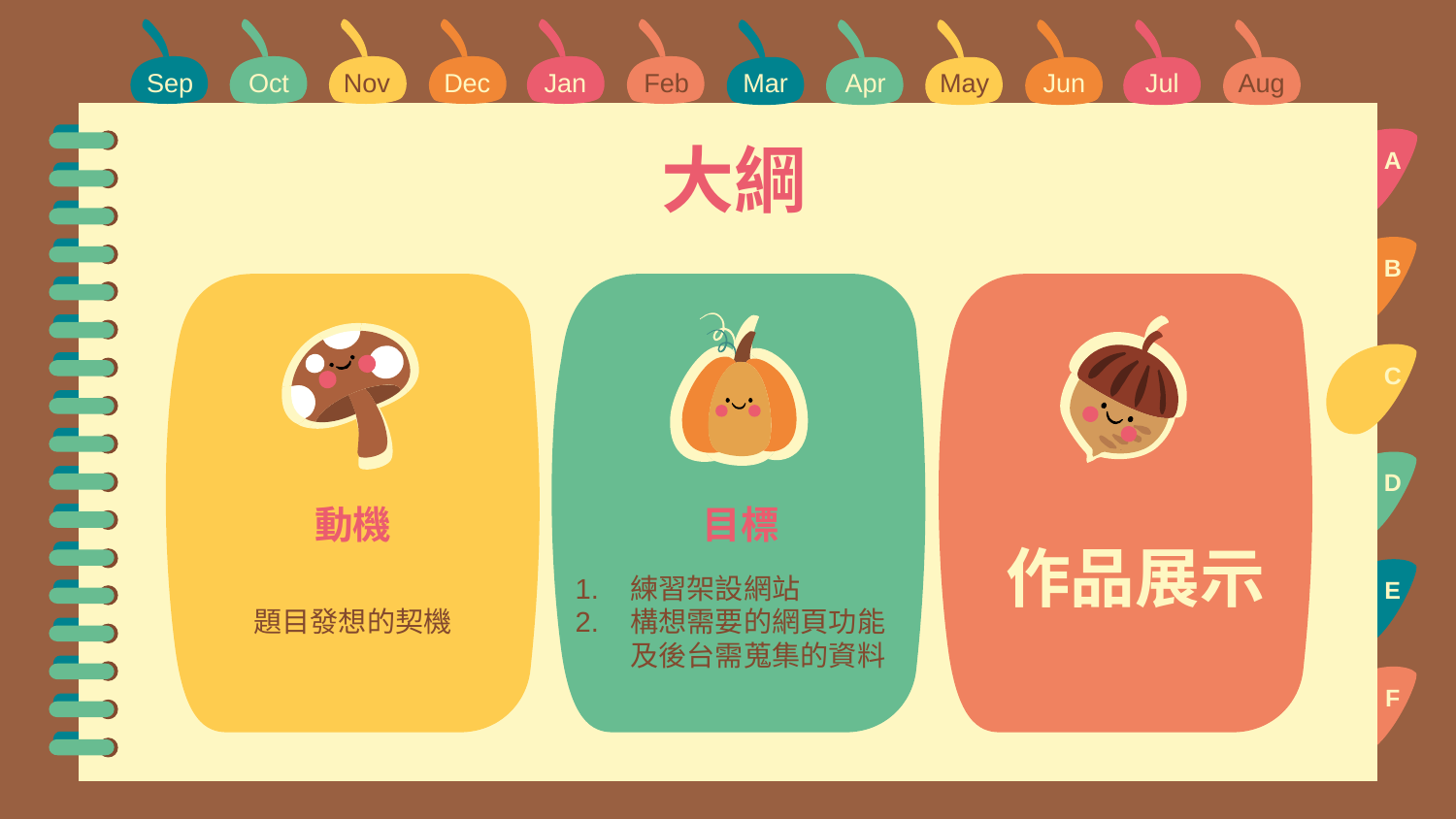

Sep
Oct
Nov
Dec
Jan
Feb
Mar
Apr
May
Jun
Jul
Aug
A
大綱
B

C
D
# 動機
目標
作品展示

題目發想的契機
練習架設網站
構想需要的網頁功能及後台需蒐集的資料
E
F